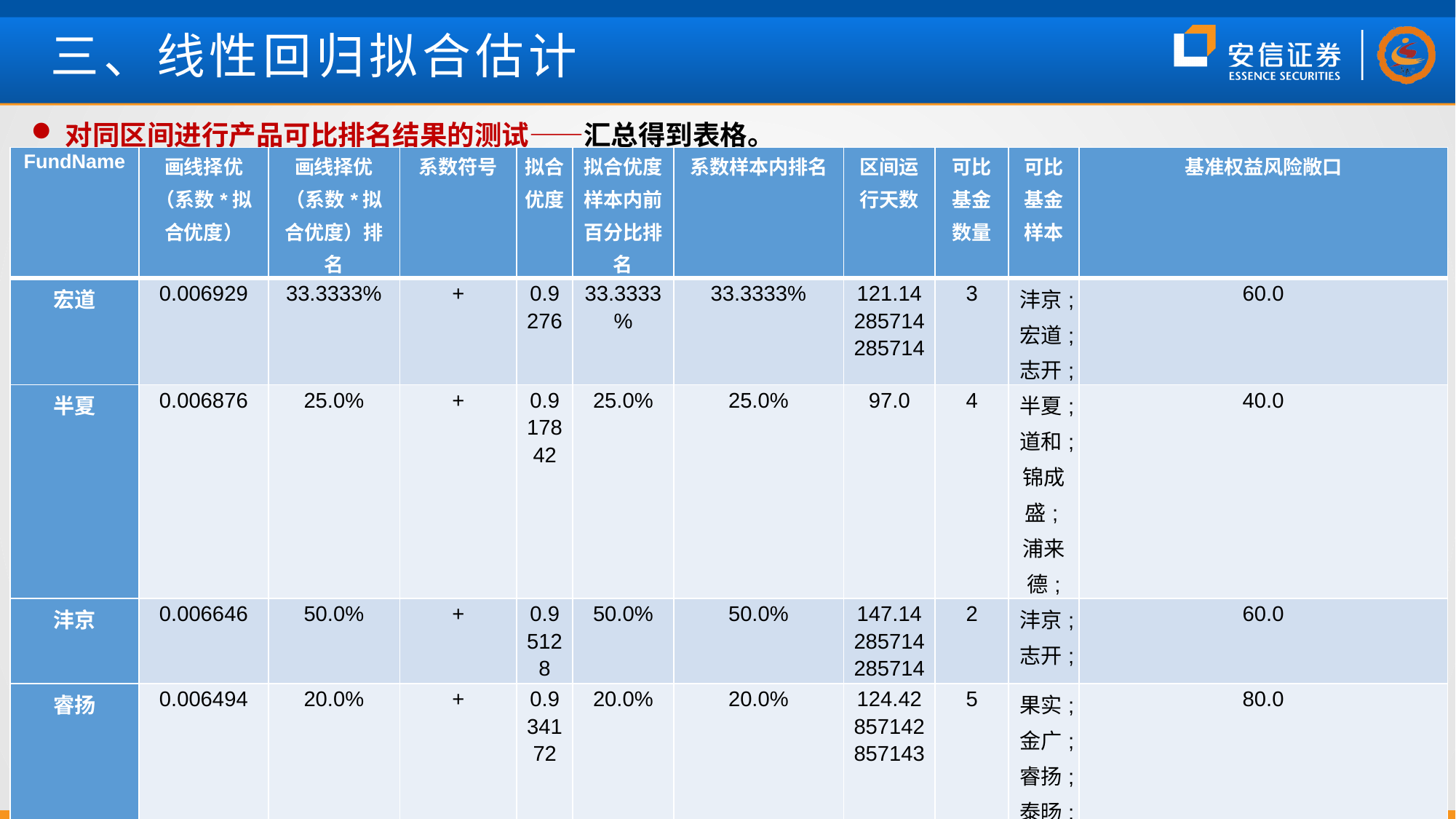

# 三、线性回归拟合估计
对同区间进行产品可比排名结果的测试——汇总得到表格。
| FundName | 画线择优（系数\*拟合优度） | 画线择优（系数\*拟合优度）排名 | 系数符号 | 拟合优度 | 拟合优度样本内前百分比排名 | 系数样本内排名 | 区间运行天数 | 可比基金数量 | 可比基金样本 | 基准权益风险敞口 |
| --- | --- | --- | --- | --- | --- | --- | --- | --- | --- | --- |
| 宏道 | 0.006929 | 33.3333% | + | 0.9276 | 33.3333% | 33.3333% | 121.14285714285714 | 3 | 沣京;宏道;志开; | 60.0 |
| 半夏 | 0.006876 | 25.0% | + | 0.917842 | 25.0% | 25.0% | 97.0 | 4 | 半夏;道和;锦成盛;浦来德; | 40.0 |
| 沣京 | 0.006646 | 50.0% | + | 0.95128 | 50.0% | 50.0% | 147.14285714285714 | 2 | 沣京;志开; | 60.0 |
| 睿扬 | 0.006494 | 20.0% | + | 0.934172 | 20.0% | 20.0% | 124.42857142857143 | 5 | 果实;金广;睿扬;泰旸;长见; | 80.0 |
| 志开 | 0.006453 | 100.0% | + | 0.959151 | 100.0% | 100.0% | 179.0 | 1 | 志开; | 60.0 |
| 申九 | 0.006168 | 100.0% | + | 0.887144 | 100.0% | 100.0% | 175.0 | 1 | 申九; | 80.0 |